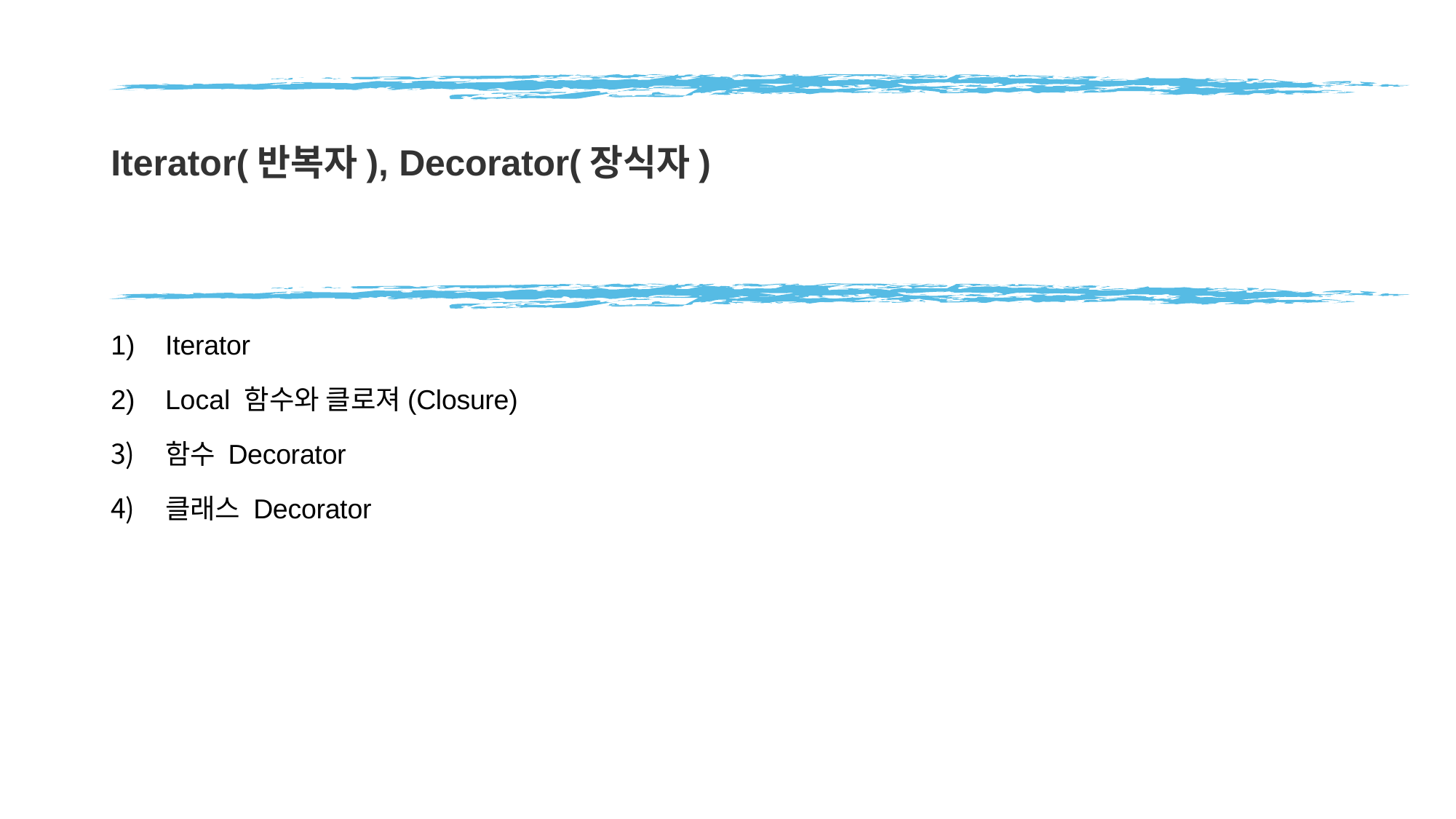

# Iterator(반복자), Decorator(장식자)

Iterator
Local 함수와 클로져(Closure)
함수 Decorator
클래스 Decorator